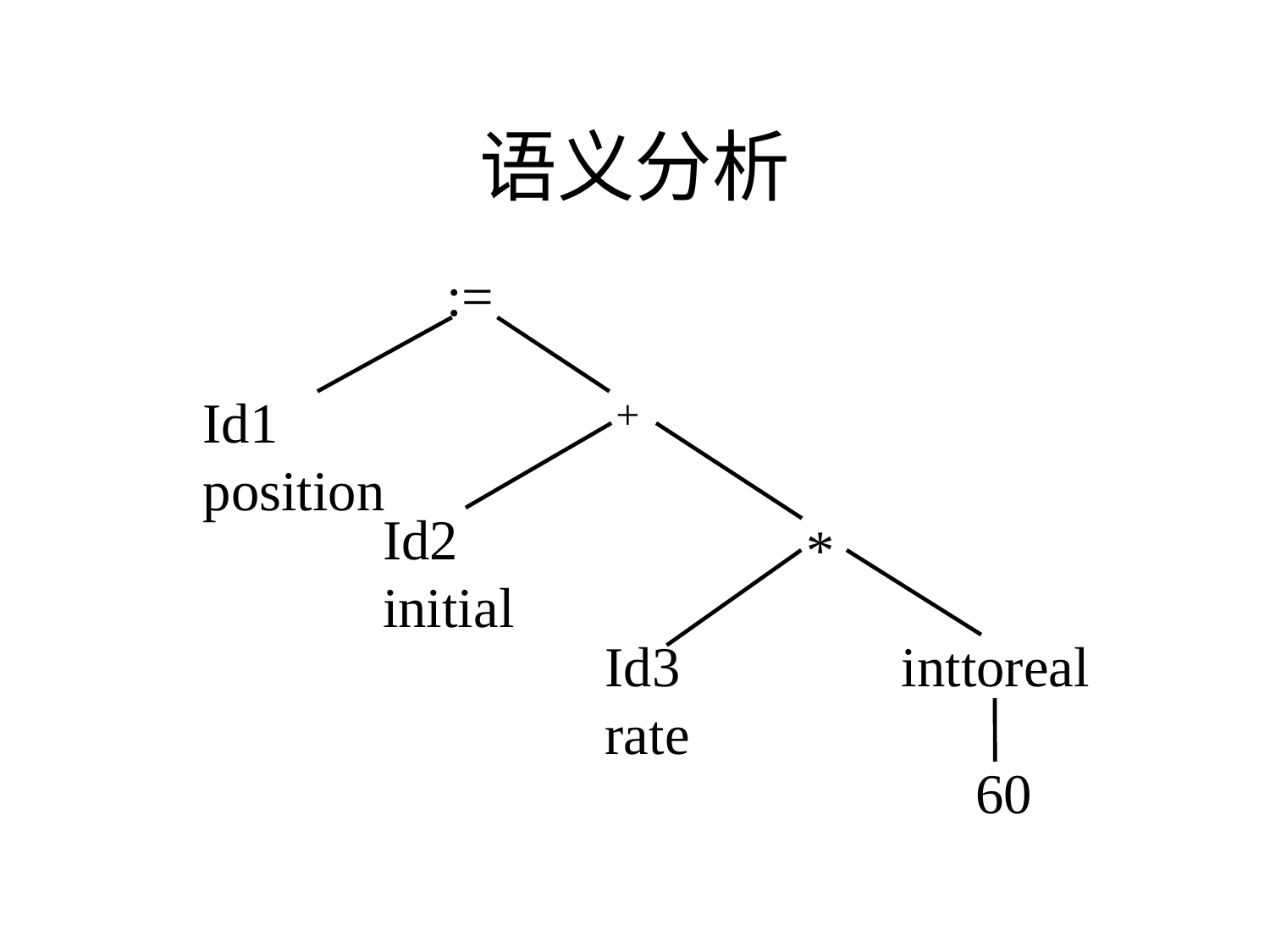

# 语义分析
:=

Id1 position
+

Id2 initial
*

Id3 rate
inttoreal

60